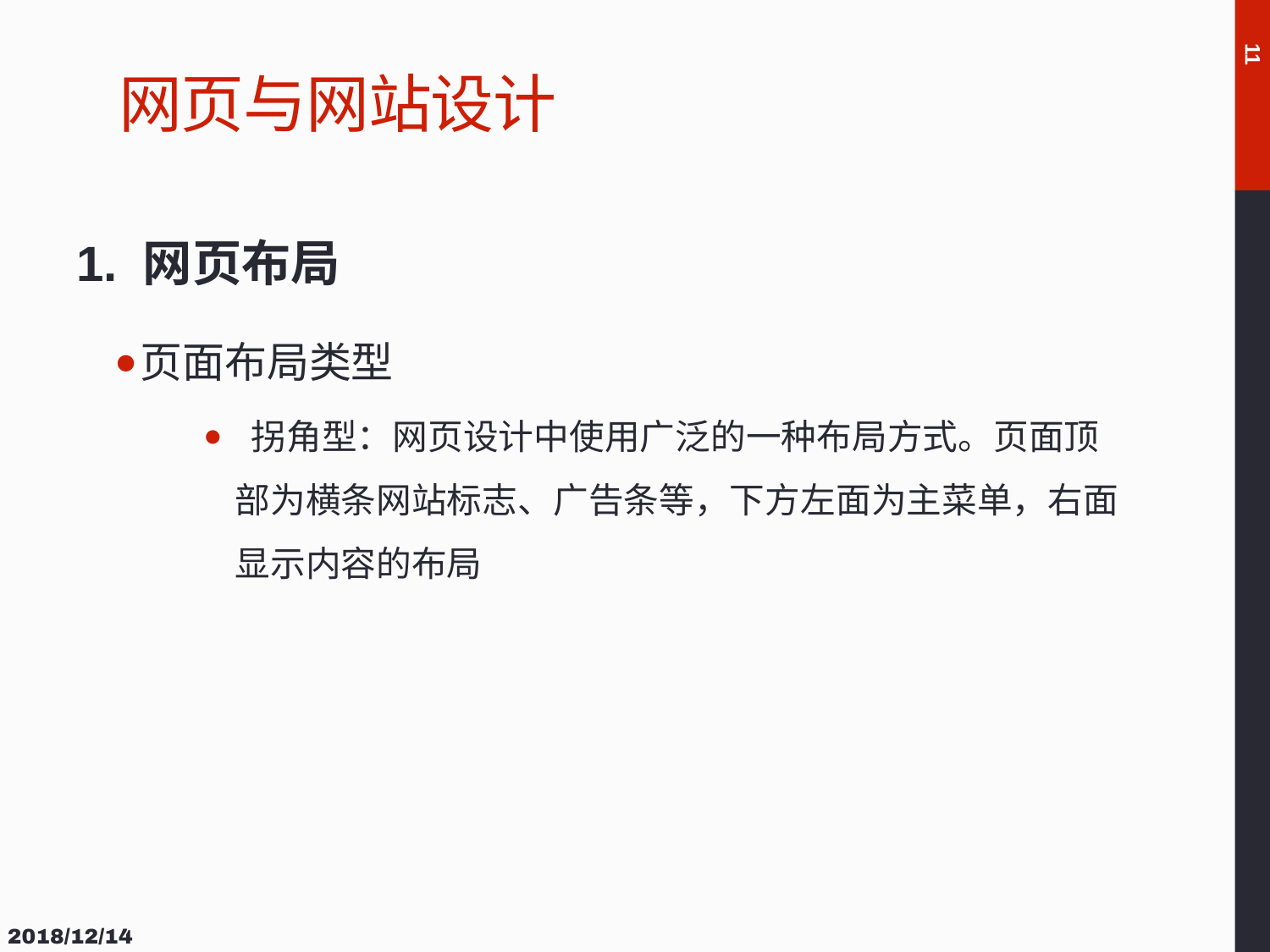

# 网页与网站设计
11
1. 网页布局
页面布局类型
 拐角型：网页设计中使用广泛的一种布局方式。页面顶部为横条网站标志、广告条等，下方左面为主菜单，右面显示内容的布局
2018/12/14